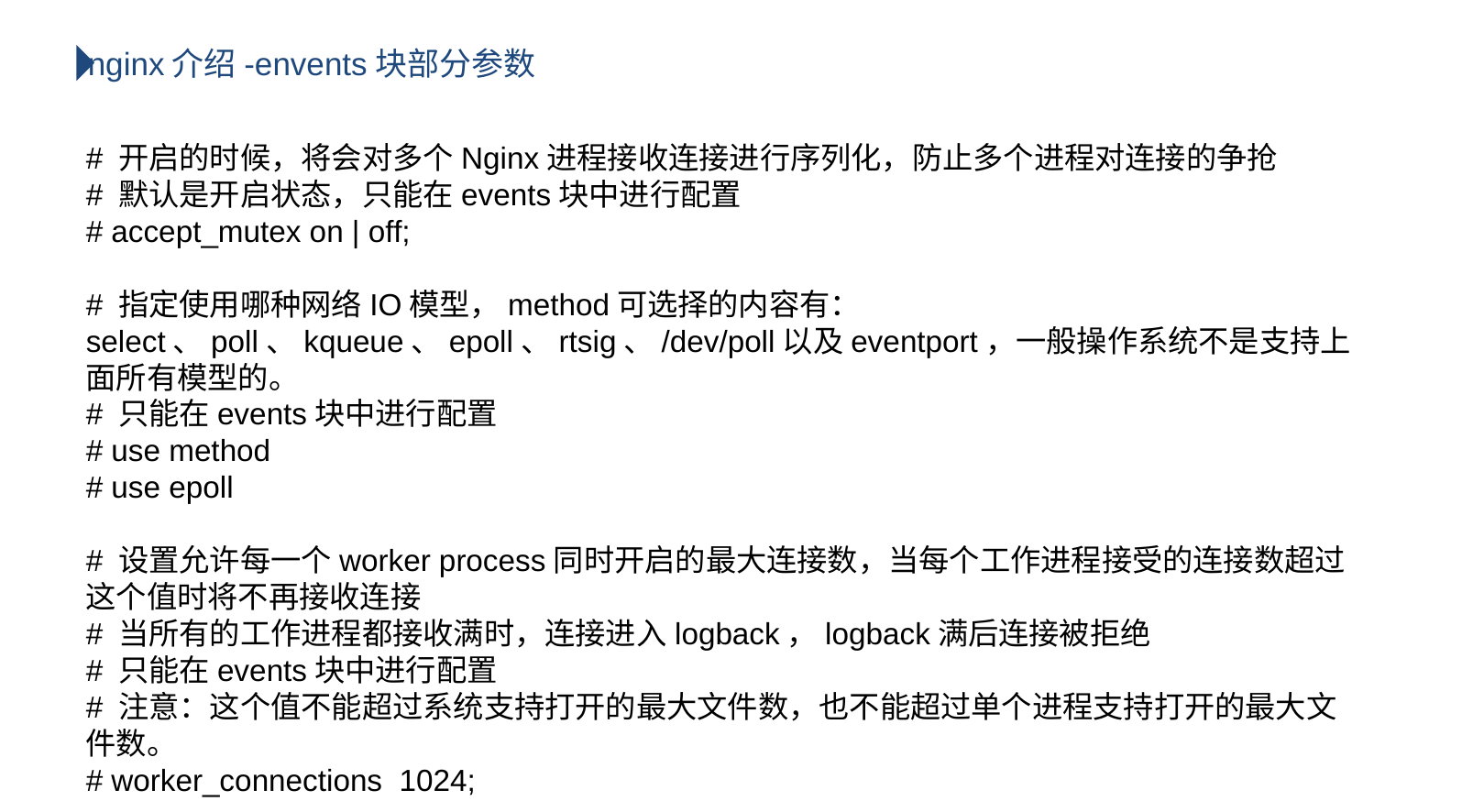

nginx介绍-envents块部分参数

# 开启的时候，将会对多个Nginx进程接收连接进行序列化，防止多个进程对连接的争抢
# 默认是开启状态，只能在events块中进行配置
# accept_mutex on | off;

# 指定使用哪种网络IO模型，method可选择的内容有：select、poll、kqueue、epoll、rtsig、/dev/poll以及eventport，一般操作系统不是支持上面所有模型的。
# 只能在events块中进行配置
# use method
# use epoll

# 设置允许每一个worker process同时开启的最大连接数，当每个工作进程接受的连接数超过这个值时将不再接收连接
# 当所有的工作进程都接收满时，连接进入logback，logback满后连接被拒绝
# 只能在events块中进行配置
# 注意：这个值不能超过系统支持打开的最大文件数，也不能超过单个进程支持打开的最大文件数。
# worker_connections  1024;